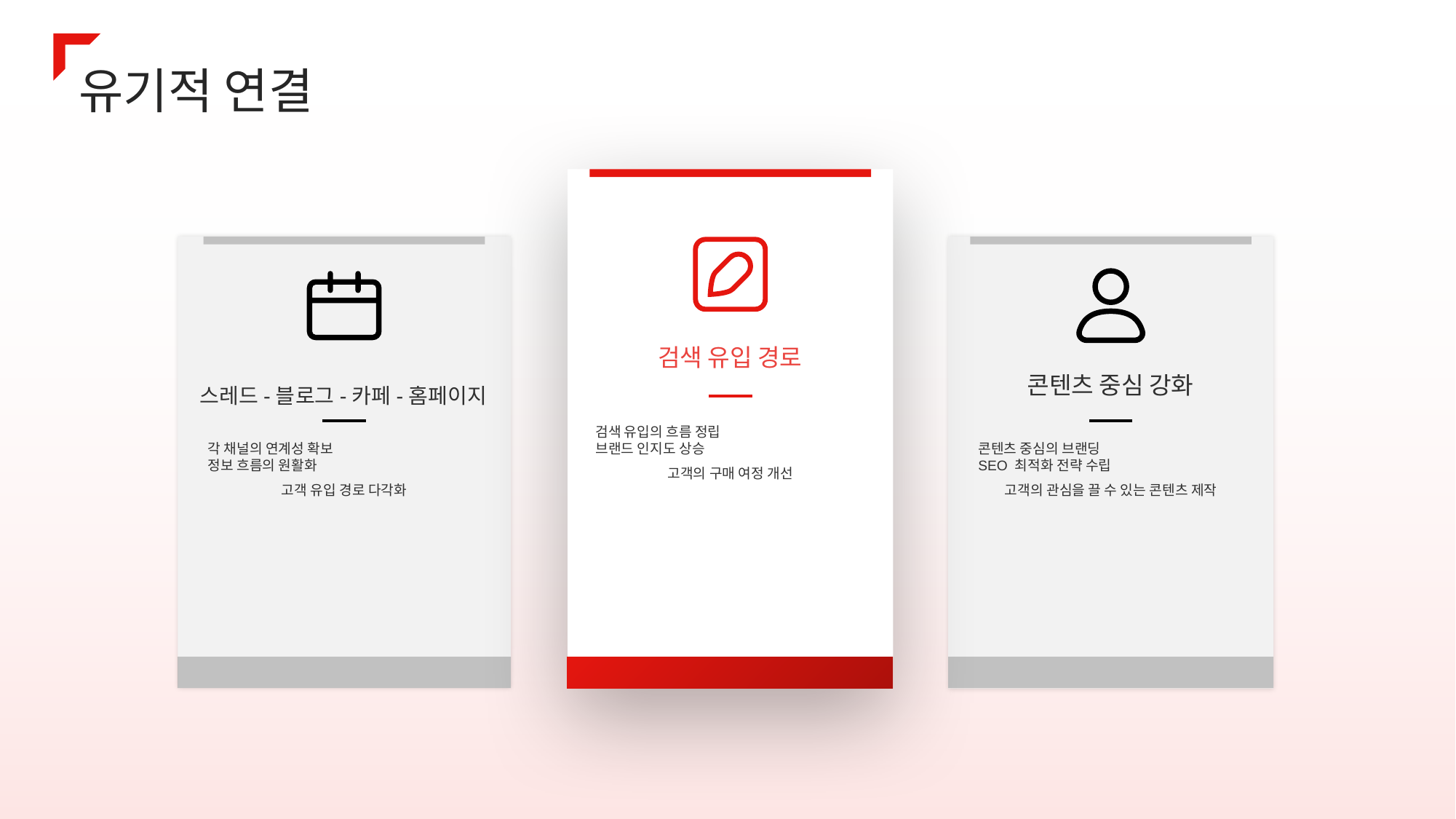

유기적 연결

검색 유입 경로
콘텐츠 중심 강화
스레드-블로그-카페-홈페이지
검색 유입의 흐름 정립
브랜드 인지도 상승
고객의 구매 여정 개선
각 채널의 연계성 확보
정보 흐름의 원활화
고객 유입 경로 다각화
콘텐츠 중심의 브랜딩
SEO 최적화 전략 수립
고객의 관심을 끌 수 있는 콘텐츠 제작